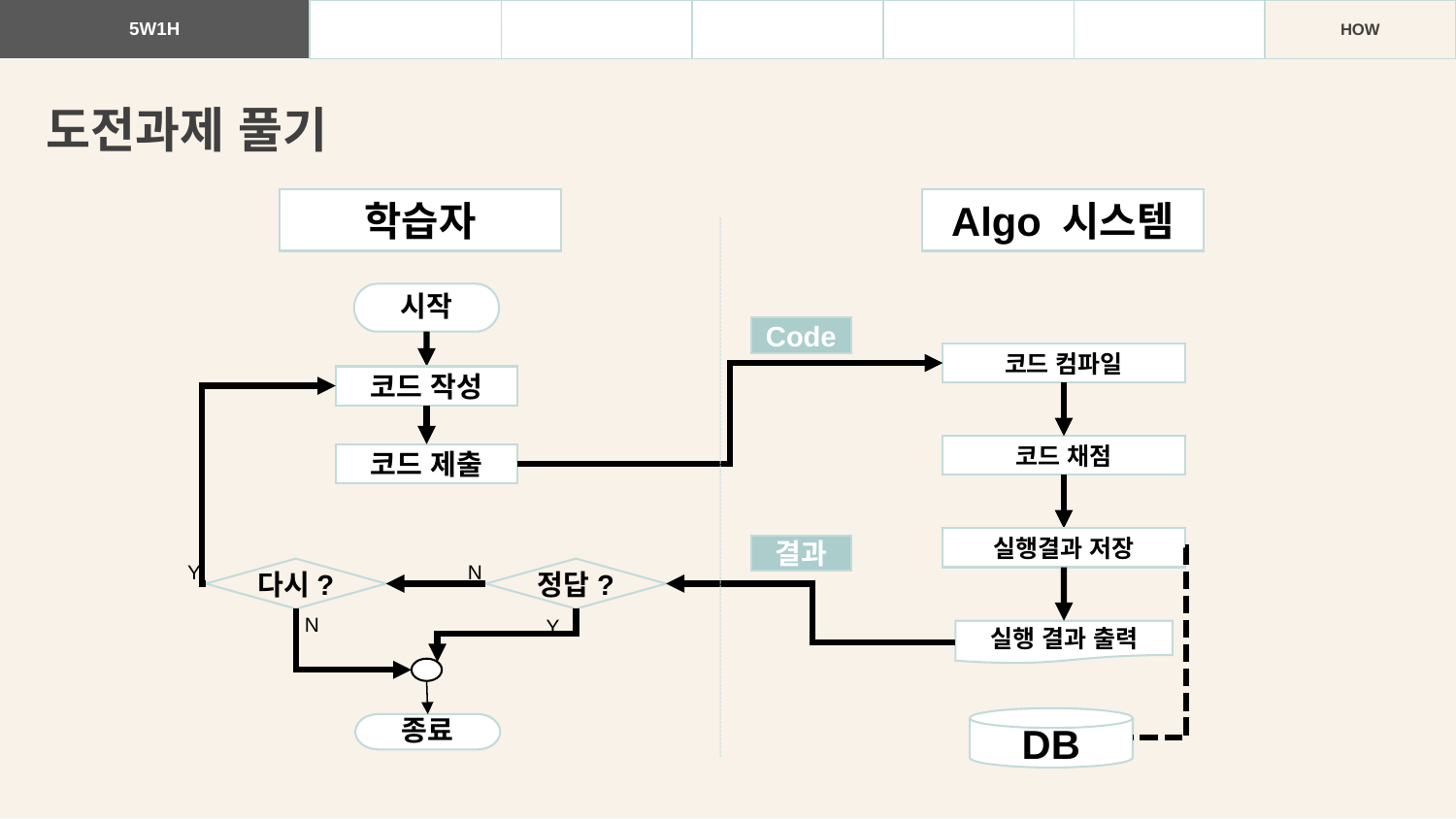

| 5W1H | WHAT | WHY | WHO | WHEN | WHERE | HOW |
| --- | --- | --- | --- | --- | --- | --- |
도전과제 풀기
학습자
Algo 시스템
시작
Code
코드 컴파일
코드 작성
코드 채점
코드 제출
실행결과 저장
결과
Y
N
다시?
정답?
N
Y
실행 결과 출력

DB
종료